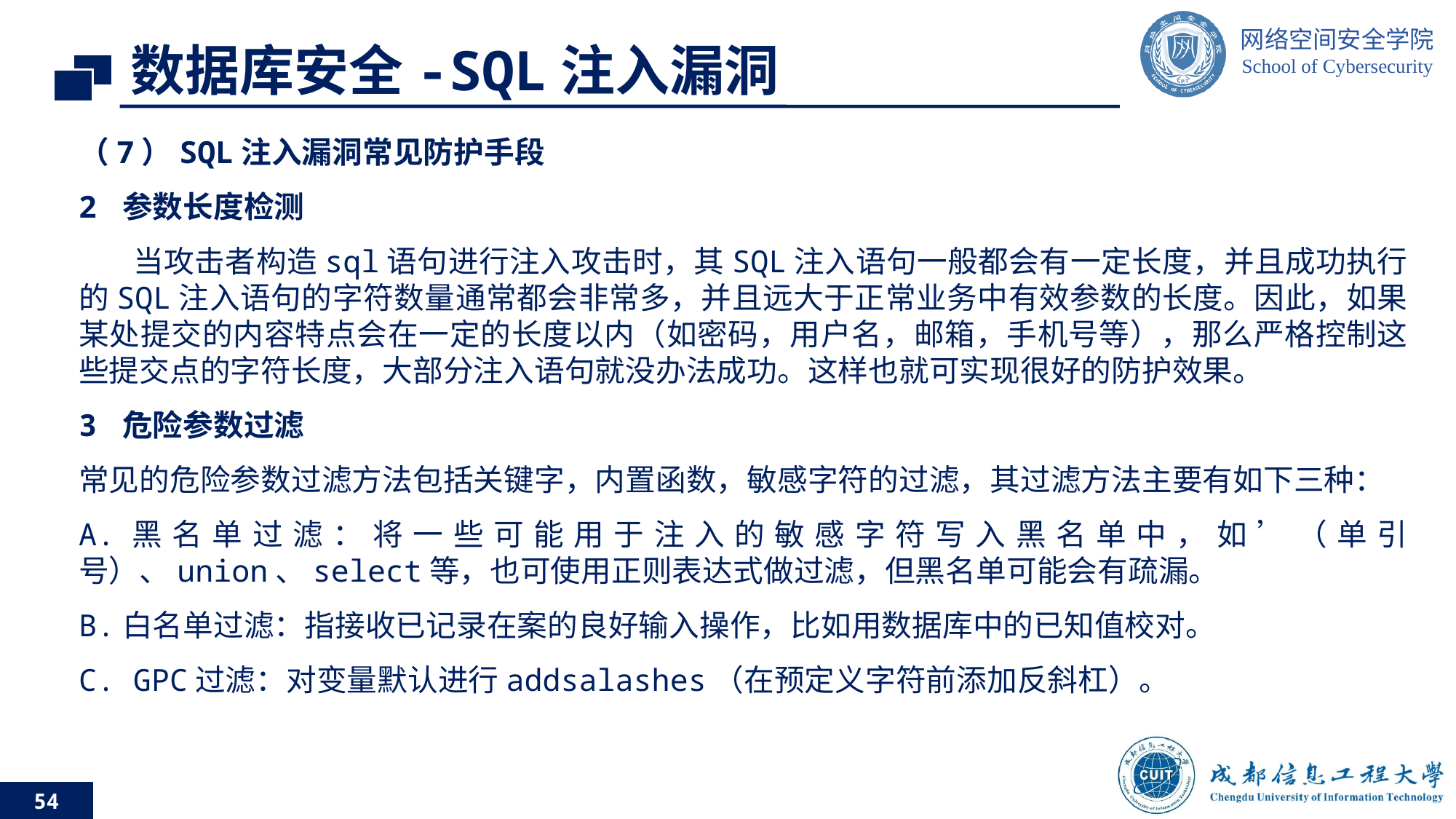

# 数据库安全-SQL注入漏洞
（7）SQL注入漏洞常见防护手段
2 参数长度检测
当攻击者构造sql语句进行注入攻击时，其SQL注入语句一般都会有一定长度，并且成功执行的SQL注入语句的字符数量通常都会非常多，并且远大于正常业务中有效参数的长度。因此，如果某处提交的内容特点会在一定的长度以内（如密码，用户名，邮箱，手机号等），那么严格控制这些提交点的字符长度，大部分注入语句就没办法成功。这样也就可实现很好的防护效果。
3 危险参数过滤
常见的危险参数过滤方法包括关键字，内置函数，敏感字符的过滤，其过滤方法主要有如下三种：
A.黑名单过滤：将一些可能用于注入的敏感字符写入黑名单中，如’（单引号）、union、select等，也可使用正则表达式做过滤，但黑名单可能会有疏漏。
B.白名单过滤：指接收已记录在案的良好输入操作，比如用数据库中的已知值校对。
C. GPC过滤：对变量默认进行addsalashes（在预定义字符前添加反斜杠）。
54